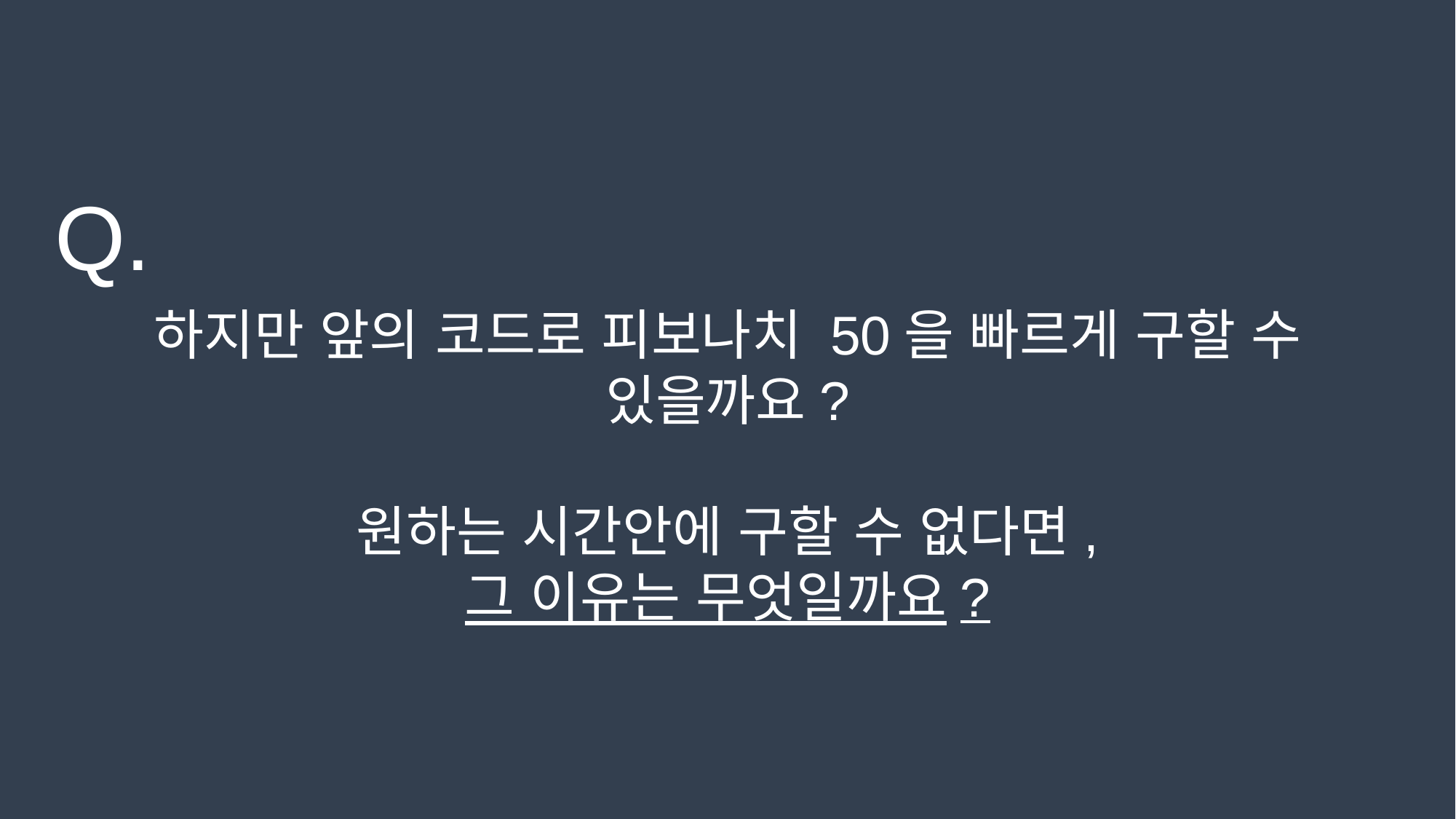

Q.
하지만 앞의 코드로 피보나치 50을 빠르게 구할 수 있을까요?

원하는 시간안에 구할 수 없다면,
그 이유는 무엇일까요?